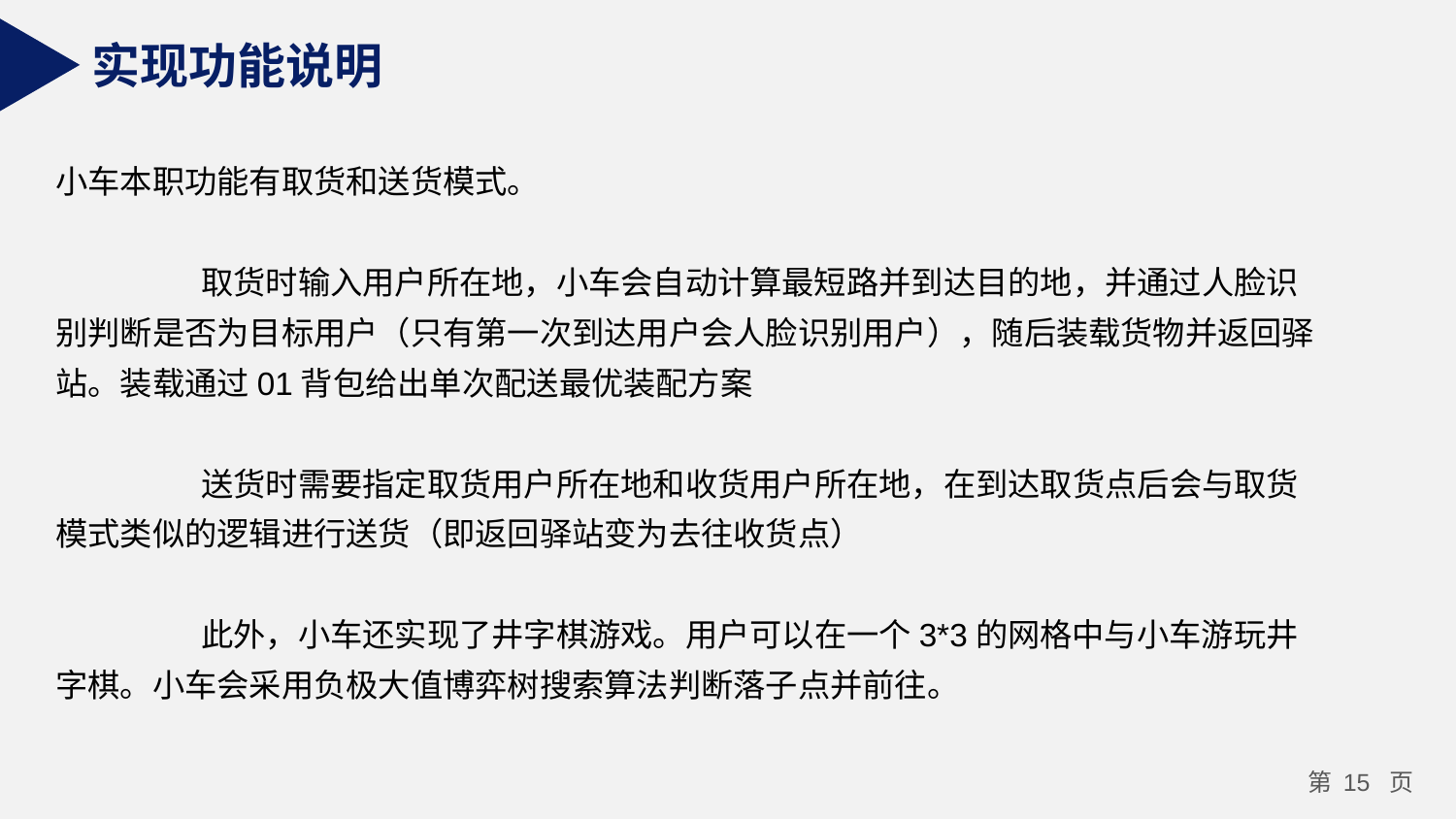

实现功能说明
小车本职功能有取货和送货模式。

	取货时输入用户所在地，小车会自动计算最短路并到达目的地，并通过人脸识别判断是否为目标用户（只有第一次到达用户会人脸识别用户），随后装载货物并返回驿站。装载通过01背包给出单次配送最优装配方案

	送货时需要指定取货用户所在地和收货用户所在地，在到达取货点后会与取货模式类似的逻辑进行送货（即返回驿站变为去往收货点）

	此外，小车还实现了井字棋游戏。用户可以在一个3*3的网格中与小车游玩井字棋。小车会采用负极大值博弈树搜索算法判断落子点并前往。